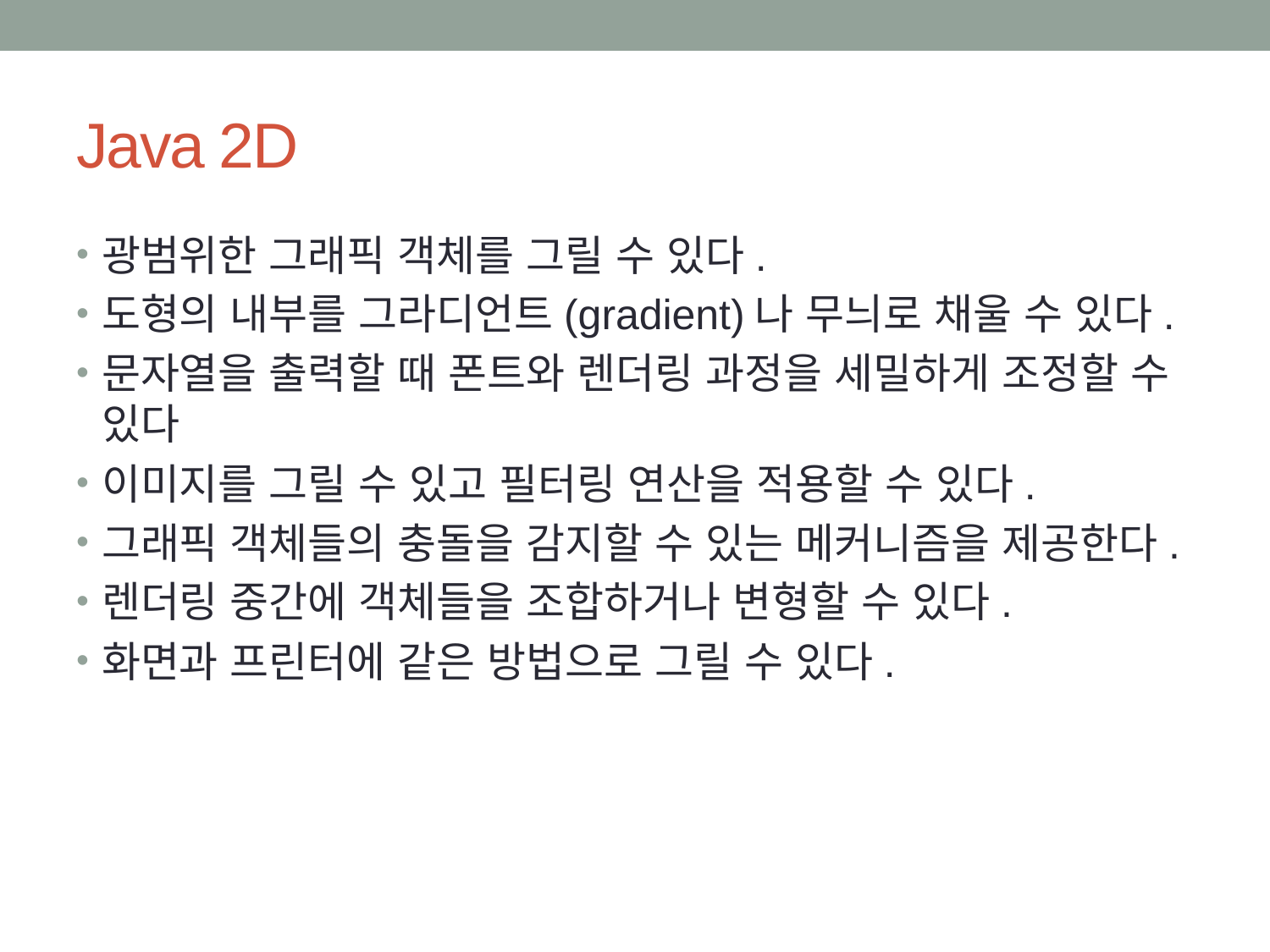

# Java 2D
광범위한 그래픽 객체를 그릴 수 있다.
도형의 내부를 그라디언트(gradient)나 무늬로 채울 수 있다.
문자열을 출력할 때 폰트와 렌더링 과정을 세밀하게 조정할 수 있다
이미지를 그릴 수 있고 필터링 연산을 적용할 수 있다.
그래픽 객체들의 충돌을 감지할 수 있는 메커니즘을 제공한다.
렌더링 중간에 객체들을 조합하거나 변형할 수 있다.
화면과 프린터에 같은 방법으로 그릴 수 있다.